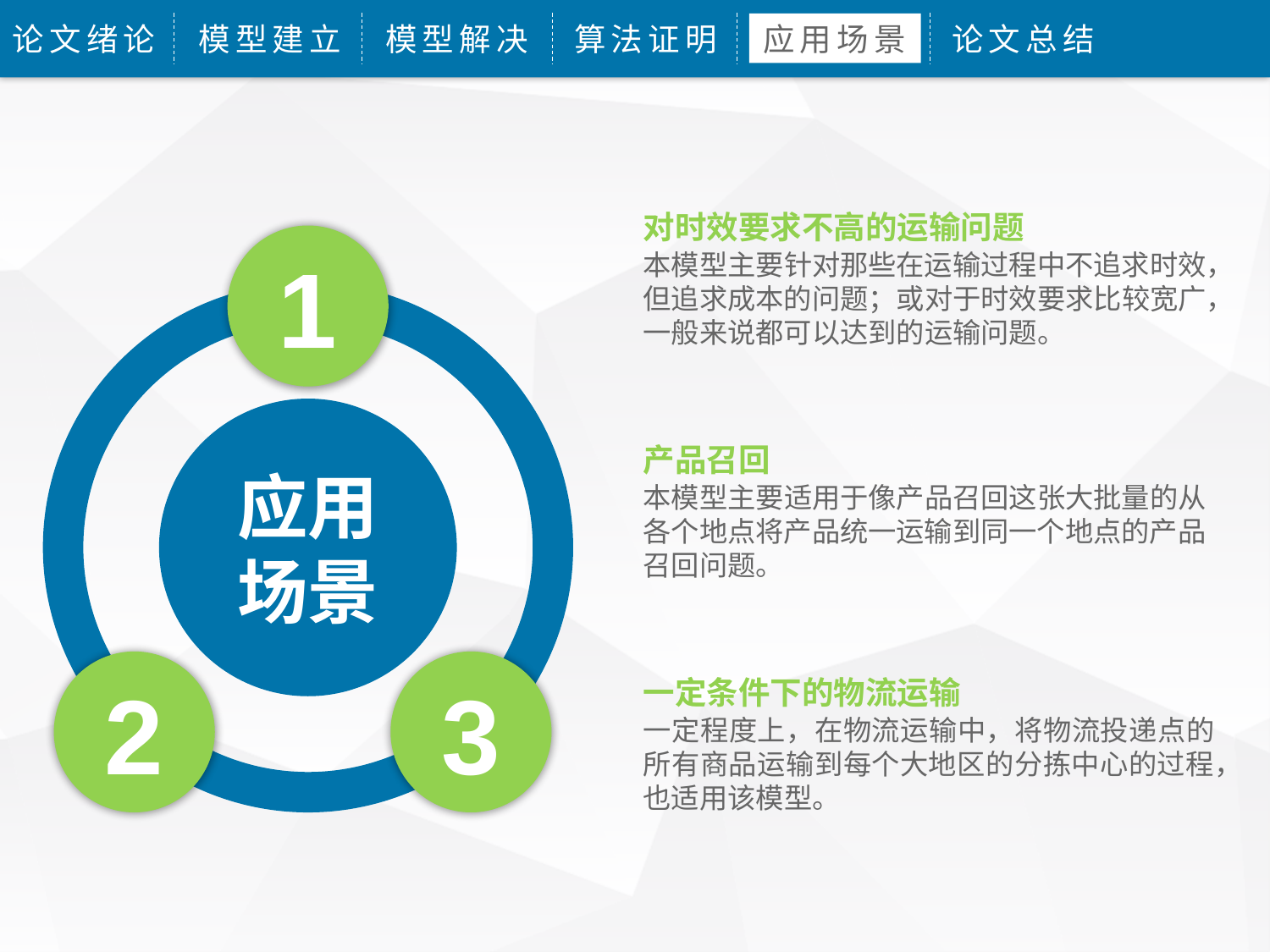

论文绪论
模型建立
模型解决
算法证明
应用场景
论文总结

对时效要求不高的运输问题
本模型主要针对那些在运输过程中不追求时效，但追求成本的问题；或对于时效要求比较宽广，一般来说都可以达到的运输问题。
1

应用场景
产品召回
本模型主要适用于像产品召回这张大批量的从各个地点将产品统一运输到同一个地点的产品召回问题。
2
3
一定条件下的物流运输
一定程度上，在物流运输中，将物流投递点的所有商品运输到每个大地区的分拣中心的过程，也适用该模型。